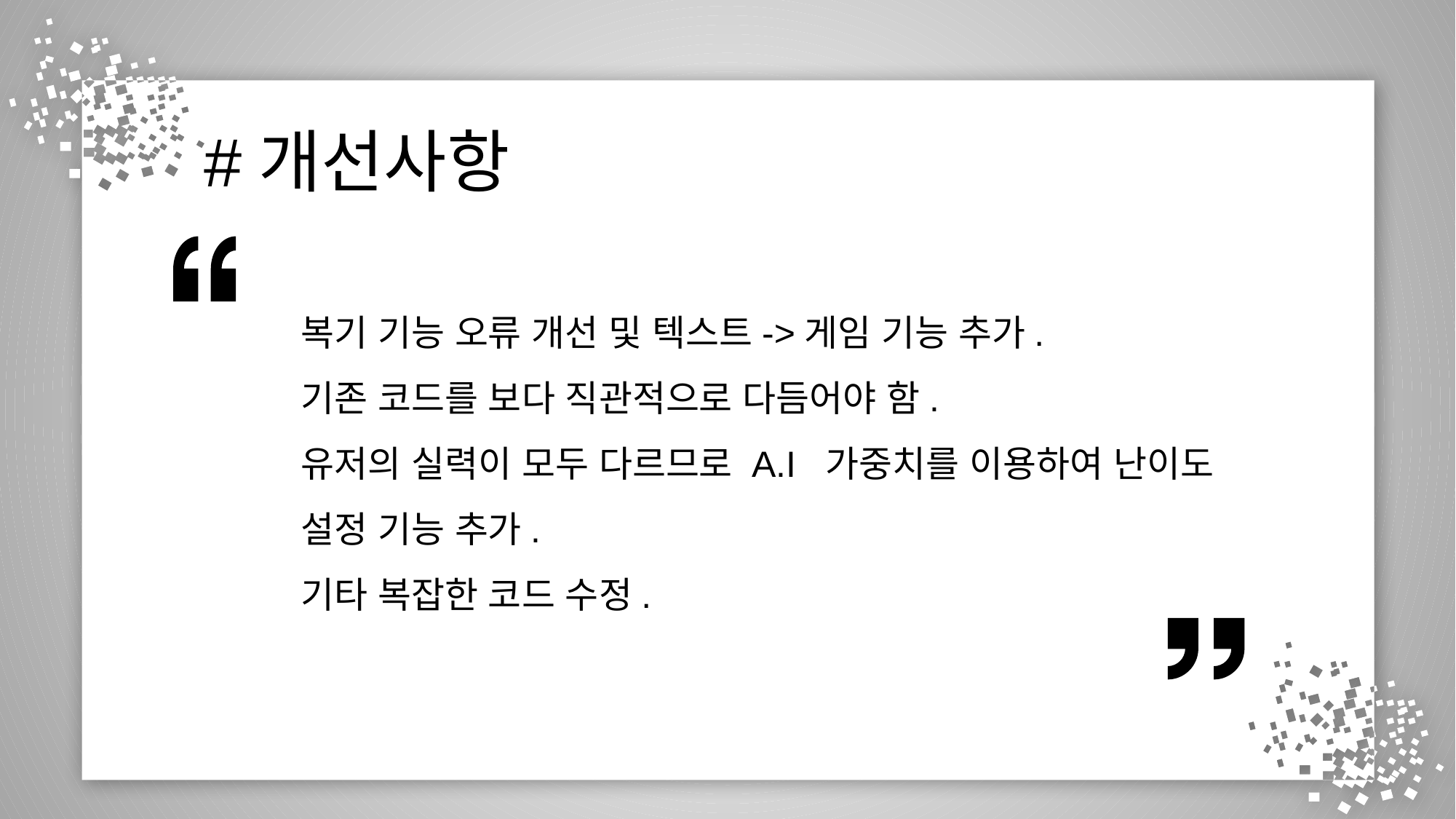

#개선사항

복기 기능 오류 개선 및 텍스트->게임 기능 추가.
기존 코드를 보다 직관적으로 다듬어야 함.
유저의 실력이 모두 다르므로 A.I  가중치를 이용하여 난이도 설정 기능 추가.
기타 복잡한 코드 수정.